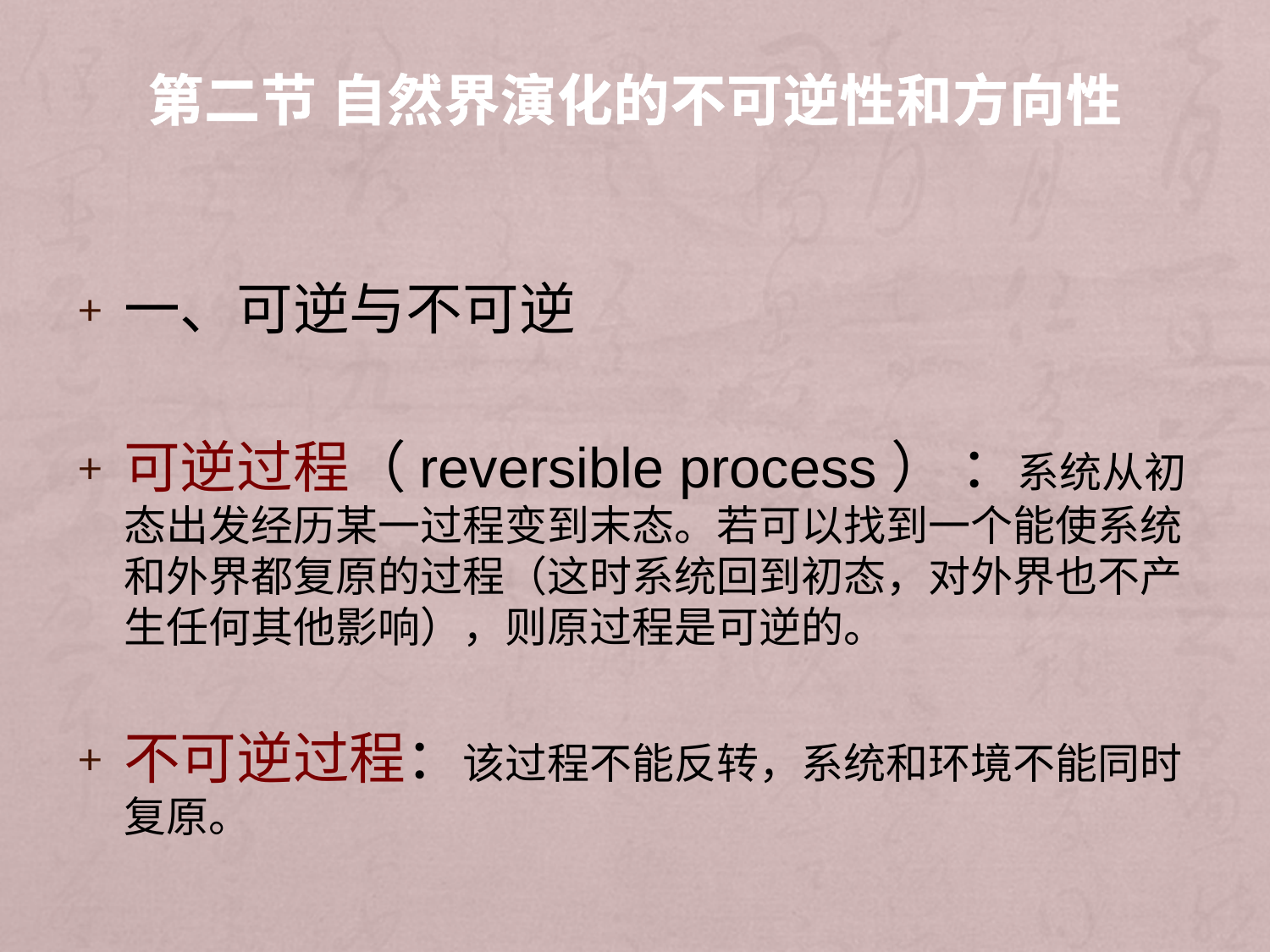

# 第二节 自然界演化的不可逆性和方向性

一、可逆与不可逆

可逆过程（reversible process） ：系统从初态出发经历某一过程变到末态。若可以找到一个能使系统和外界都复原的过程（这时系统回到初态，对外界也不产生任何其他影响），则原过程是可逆的。

不可逆过程：该过程不能反转，系统和环境不能同时复原。